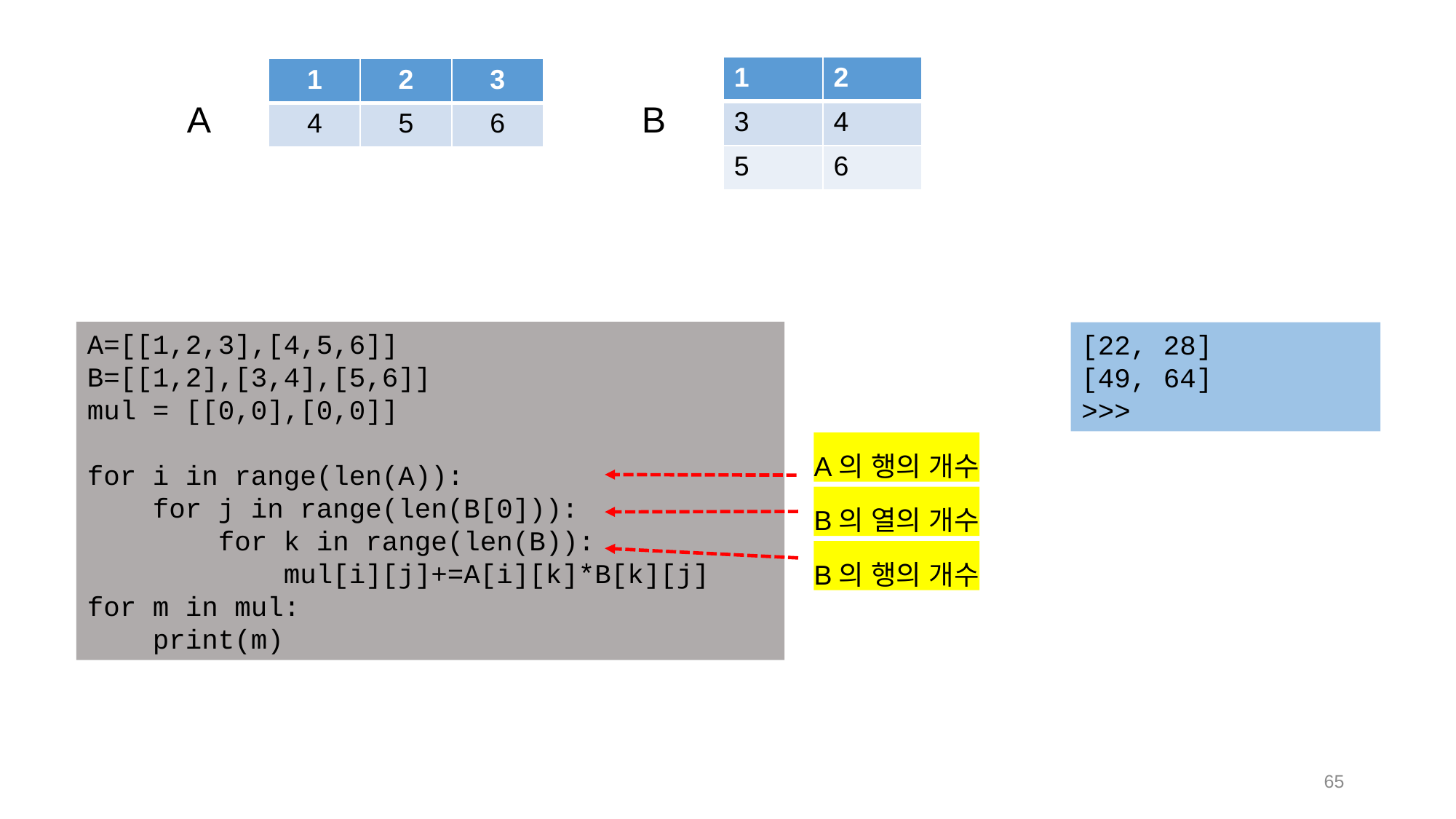

| 1 | 2 |
| --- | --- |
| 3 | 4 |
| 5 | 6 |
| 1 | 2 | 3 |
| --- | --- | --- |
| 4 | 5 | 6 |
A
B
A=[[1,2,3],[4,5,6]]
B=[[1,2],[3,4],[5,6]]
mul = [[0,0],[0,0]]

for i in range(len(A)):
    for j in range(len(B[0])):
        for k in range(len(B)):
            mul[i][j]+=A[i][k]*B[k][j]
for m in mul:
    print(m)
[22, 28]
[49, 64]
>>>
A의 행의 개수
B의 열의 개수
B의 행의 개수
65